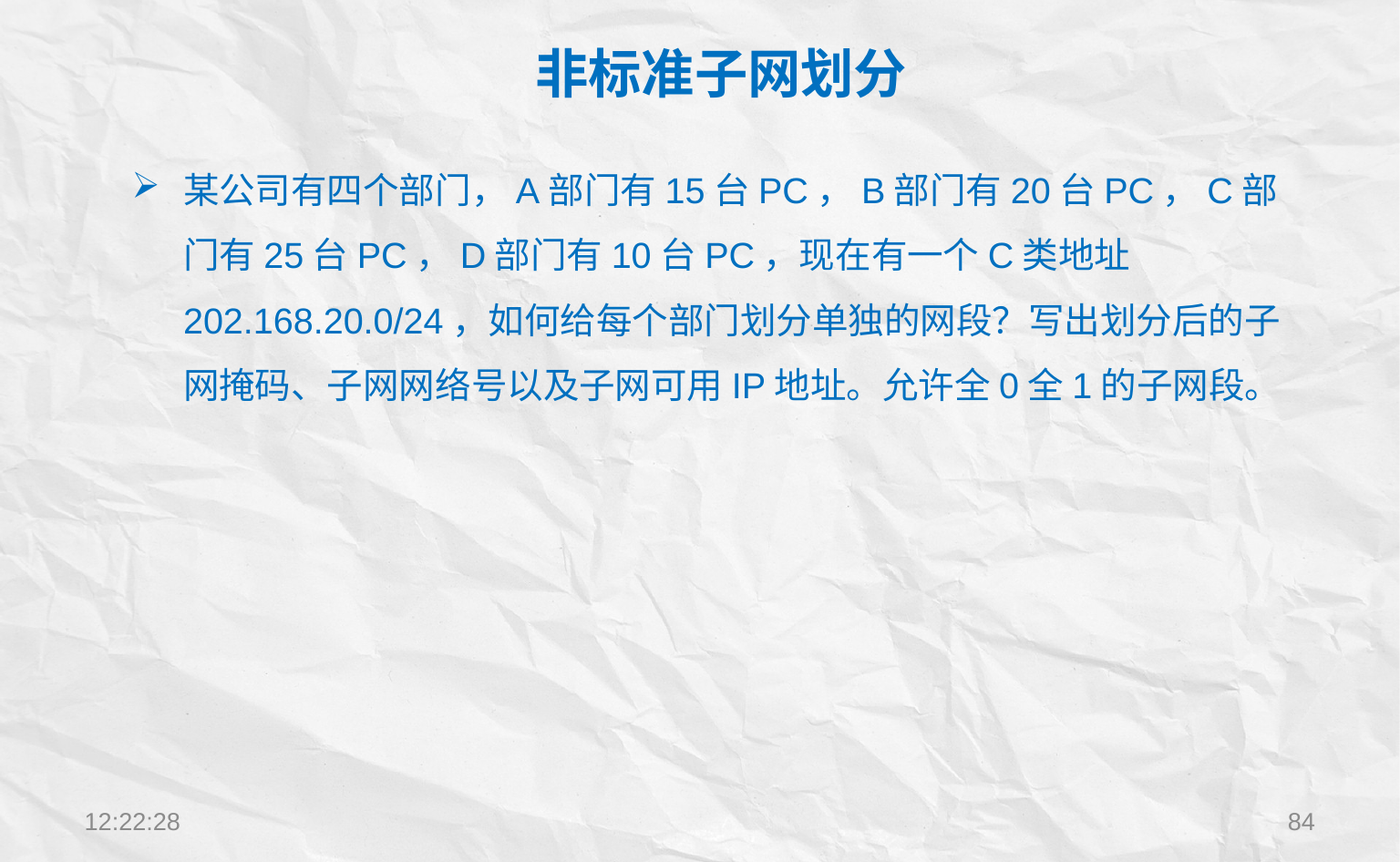

非标准子网划分
某公司有四个部门，A部门有15台PC，B部门有20台PC，C部门有25台PC，D部门有10台PC，现在有一个C类地址202.168.20.0/24，如何给每个部门划分单独的网段？写出划分后的子网掩码、子网网络号以及子网可用IP地址。允许全0全1的子网段。
12:22:28
84